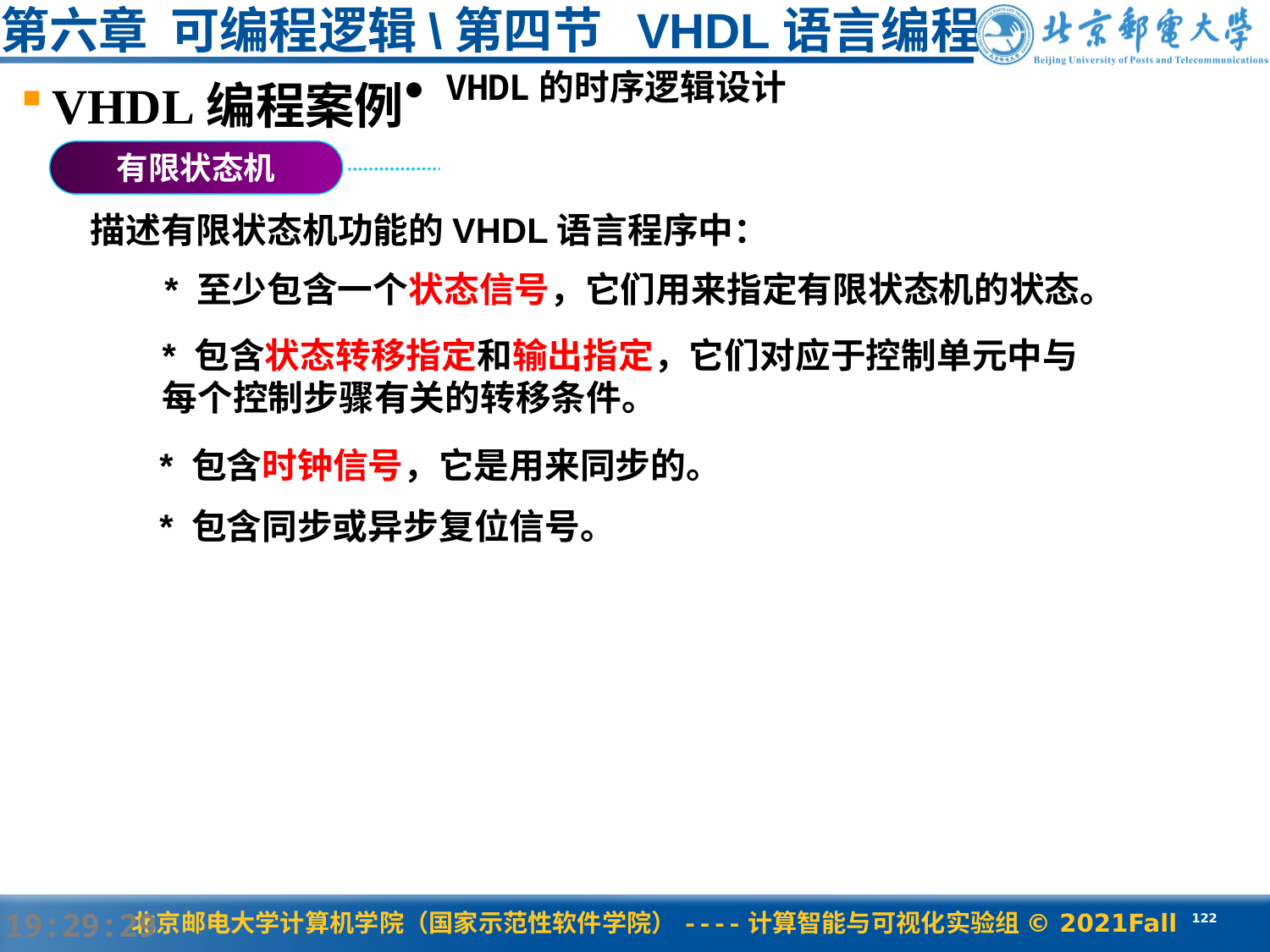

# 第六章  可编程逻辑\第四节  VHDL语言编程
● VHDL的时序逻辑设计
VHDL编程案例

有限状态机

描述有限状态机功能的VHDL语言程序中：
* 至少包含一个状态信号，它们用来指定有限状态机的状态。
* 包含状态转移指定和输出指定，它们对应于控制单元中与每个控制步骤有关的转移条件。
* 包含时钟信号，它是用来同步的。
* 包含同步或异步复位信号。